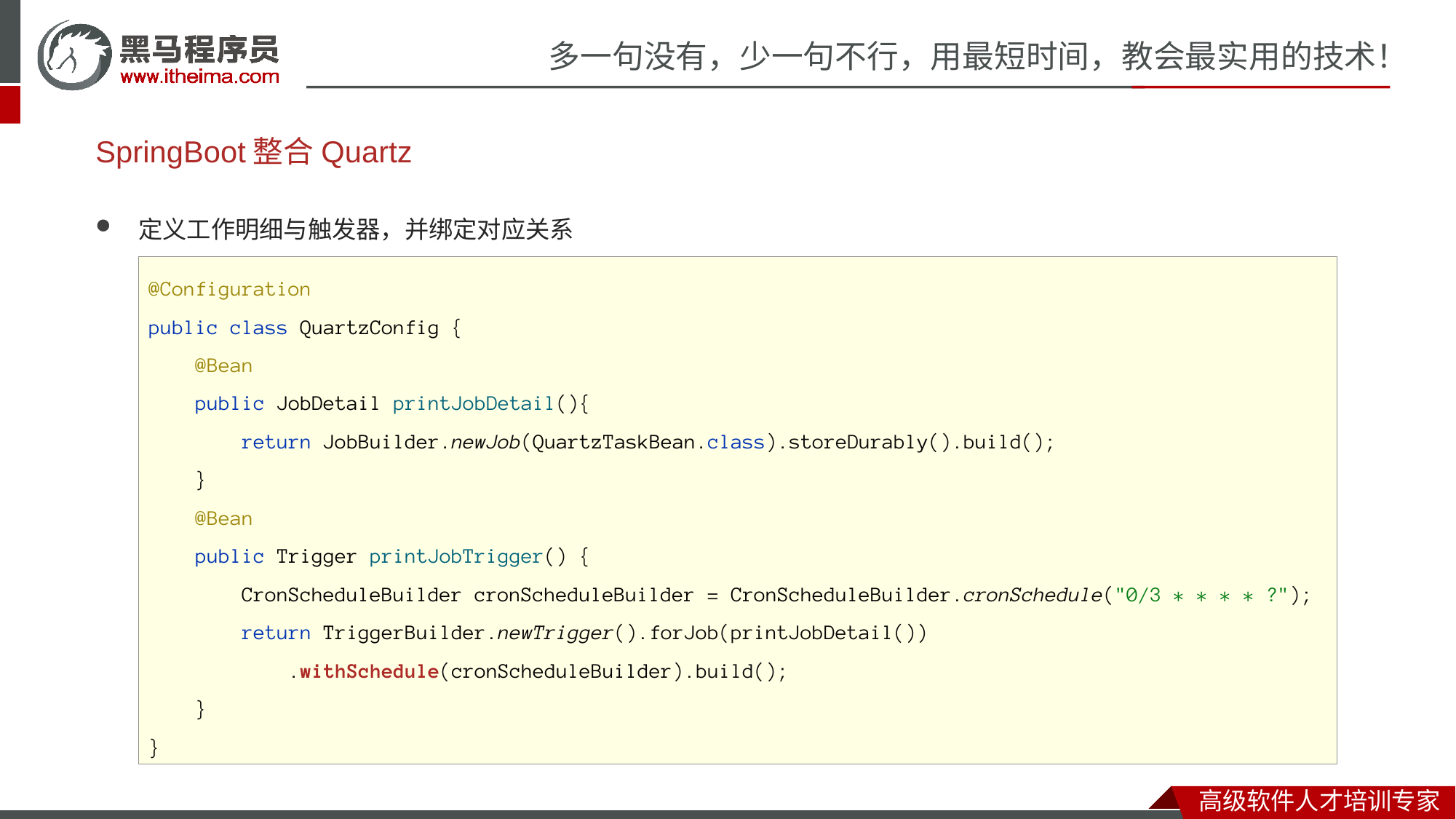

# SpringBoot整合Quartz
定义工作明细与触发器，并绑定对应关系
@Configuration
public class QuartzConfig {
    @Bean
    public JobDetail printJobDetail(){
        return JobBuilder.newJob(QuartzTaskBean.class).storeDurably().build();
    }
    @Bean
    public Trigger printJobTrigger() {
        CronScheduleBuilder cronScheduleBuilder = CronScheduleBuilder.cronSchedule("0/3 * * * * ?");
        return TriggerBuilder.newTrigger().forJob(printJobDetail())
            .withSchedule(cronScheduleBuilder).build();
    }
}